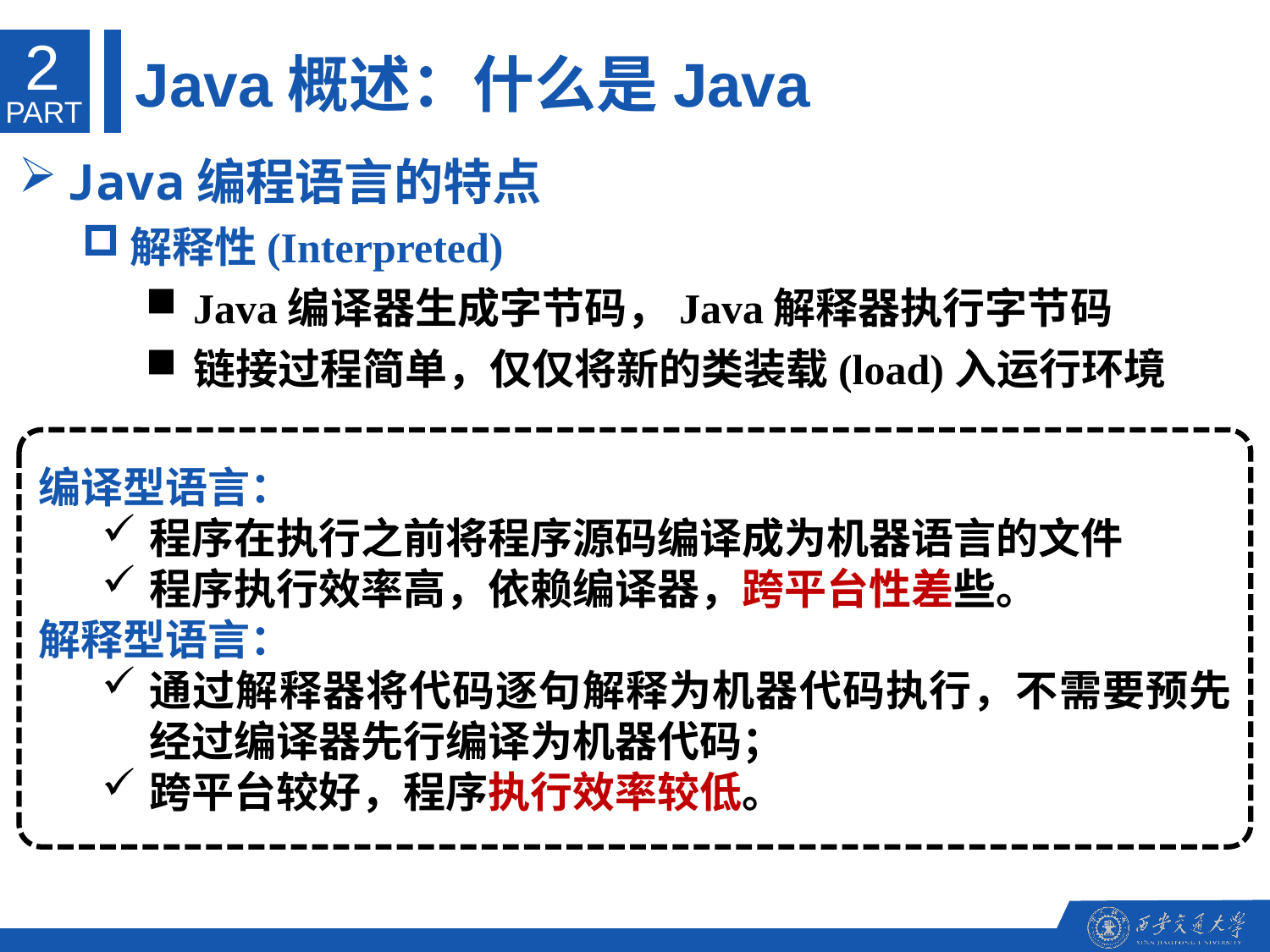

2
Java概述：什么是Java
PART
Java编程语言的特点
解释性(Interpreted)
Java编译器生成字节码，Java解释器执行字节码
链接过程简单，仅仅将新的类装载(load)入运行环境
编译型语言：
程序在执行之前将程序源码编译成为机器语言的文件
程序执行效率高，依赖编译器，跨平台性差些。
解释型语言：
通过解释器将代码逐句解释为机器代码执行，不需要预先经过编译器先行编译为机器代码；
跨平台较好，程序执行效率较低。